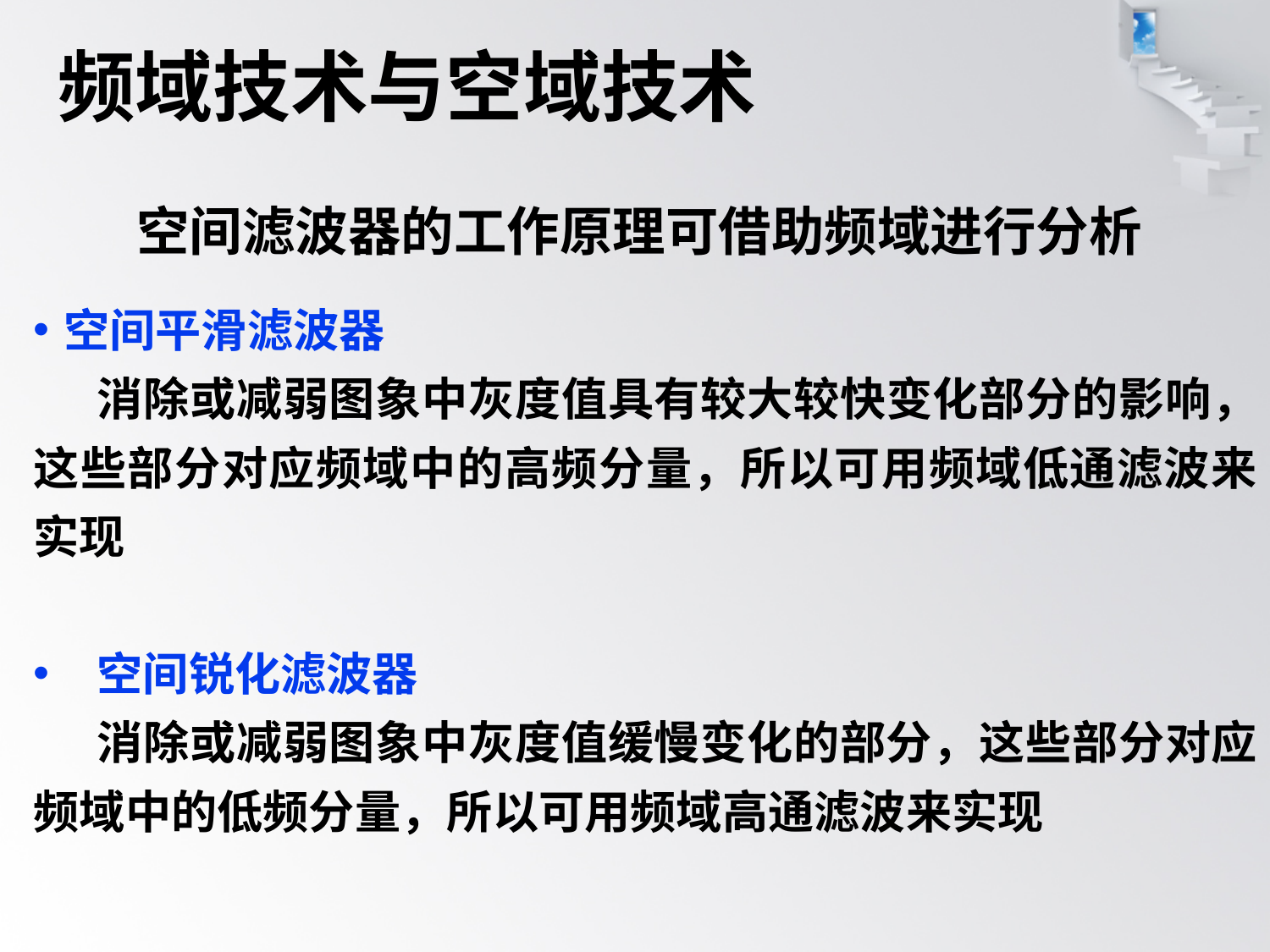

# 频域技术与空域技术
空间滤波器的工作原理可借助频域进行分析

空间平滑滤波器
消除或减弱图象中灰度值具有较大较快变化部分的影响，这些部分对应频域中的高频分量，所以可用频域低通滤波来实现

空间锐化滤波器
消除或减弱图象中灰度值缓慢变化的部分，这些部分对应频域中的低频分量，所以可用频域高通滤波来实现